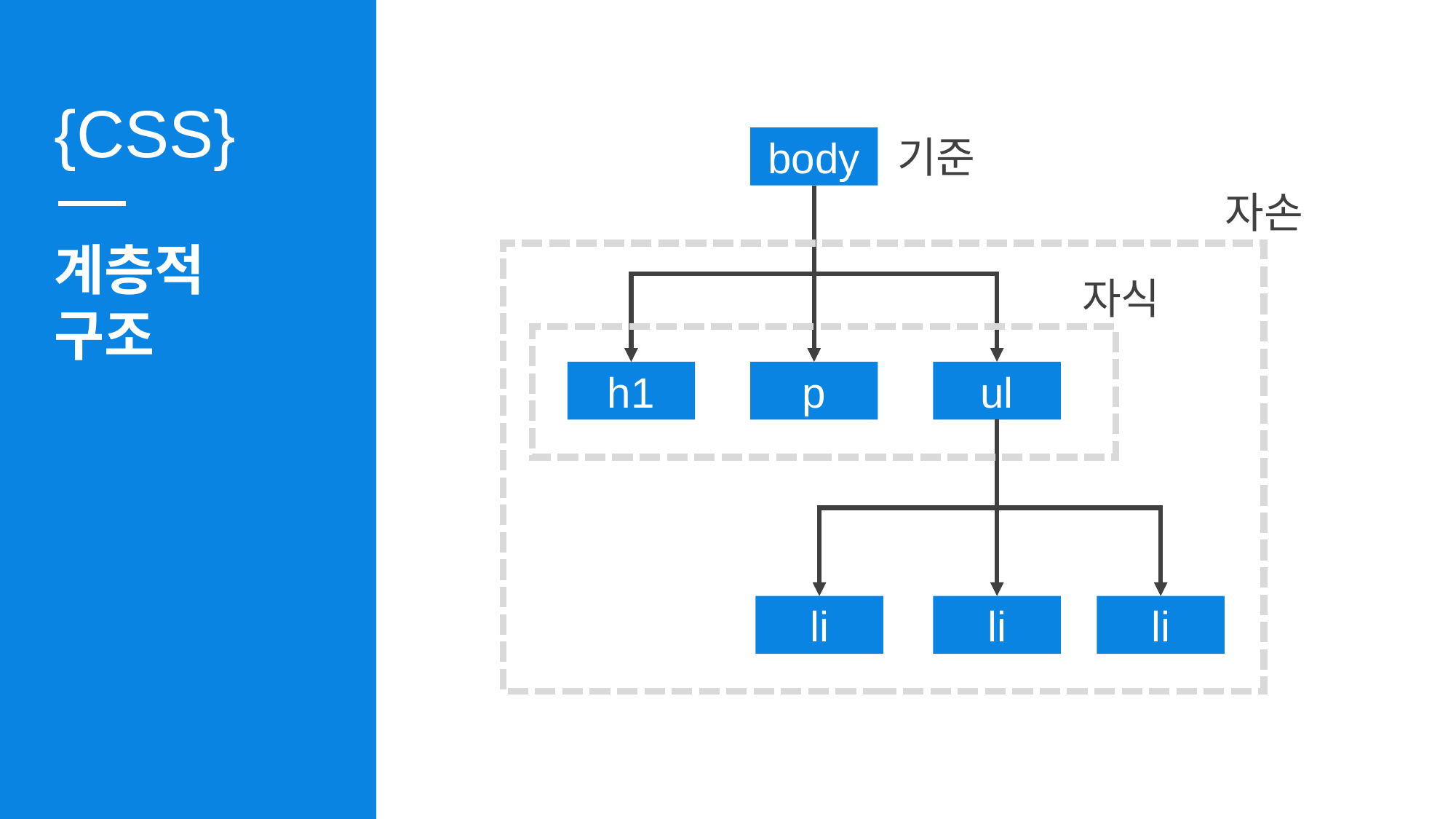

기준
body
자손
계층적
구조

자식

h1
p
ul
li
li
li